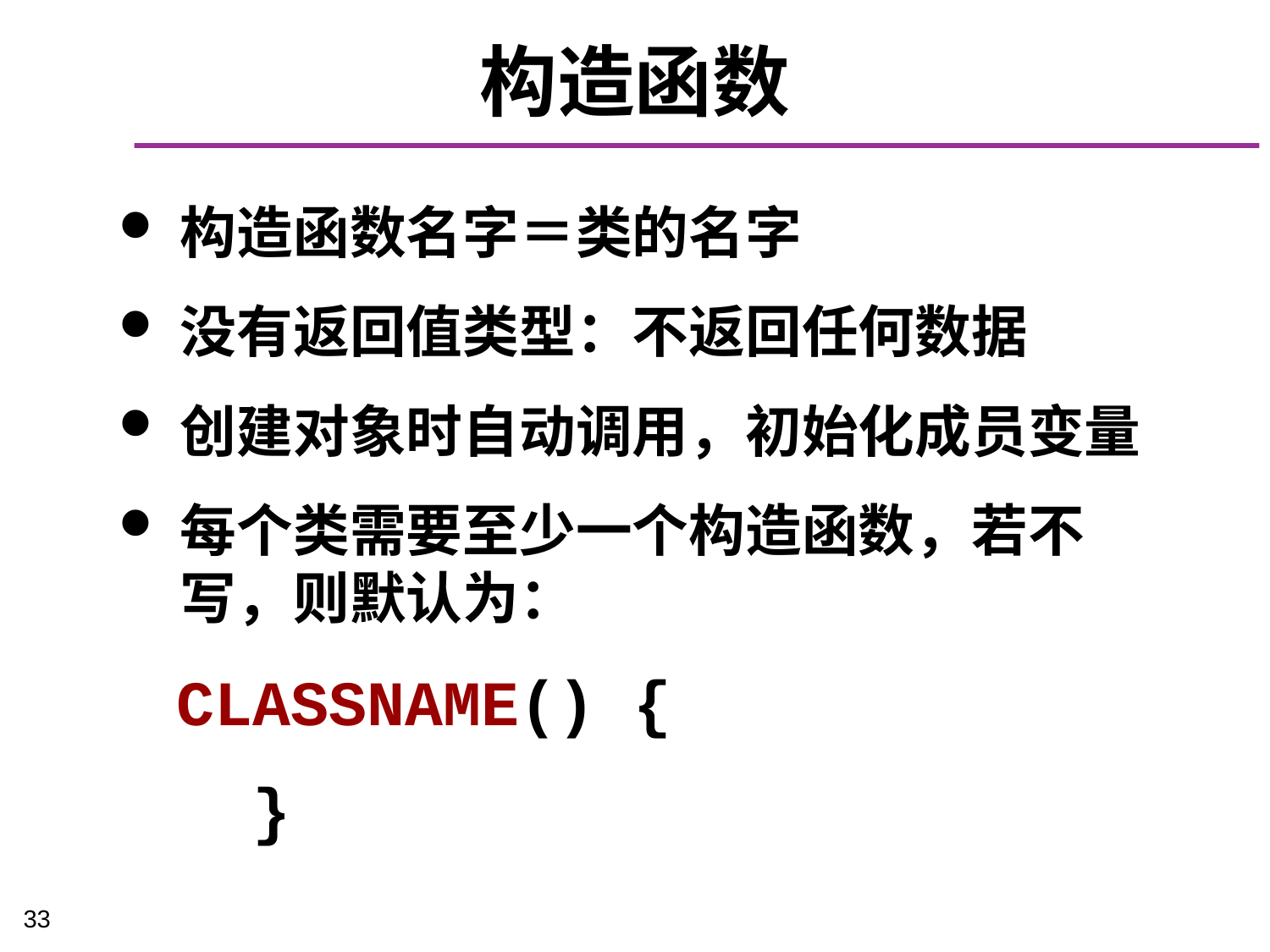

# 构造函数
构造函数名字＝类的名字
没有返回值类型：不返回任何数据
创建对象时自动调用，初始化成员变量
每个类需要至少一个构造函数，若不写，则默认为：
CLASSNAME() {
  }
33